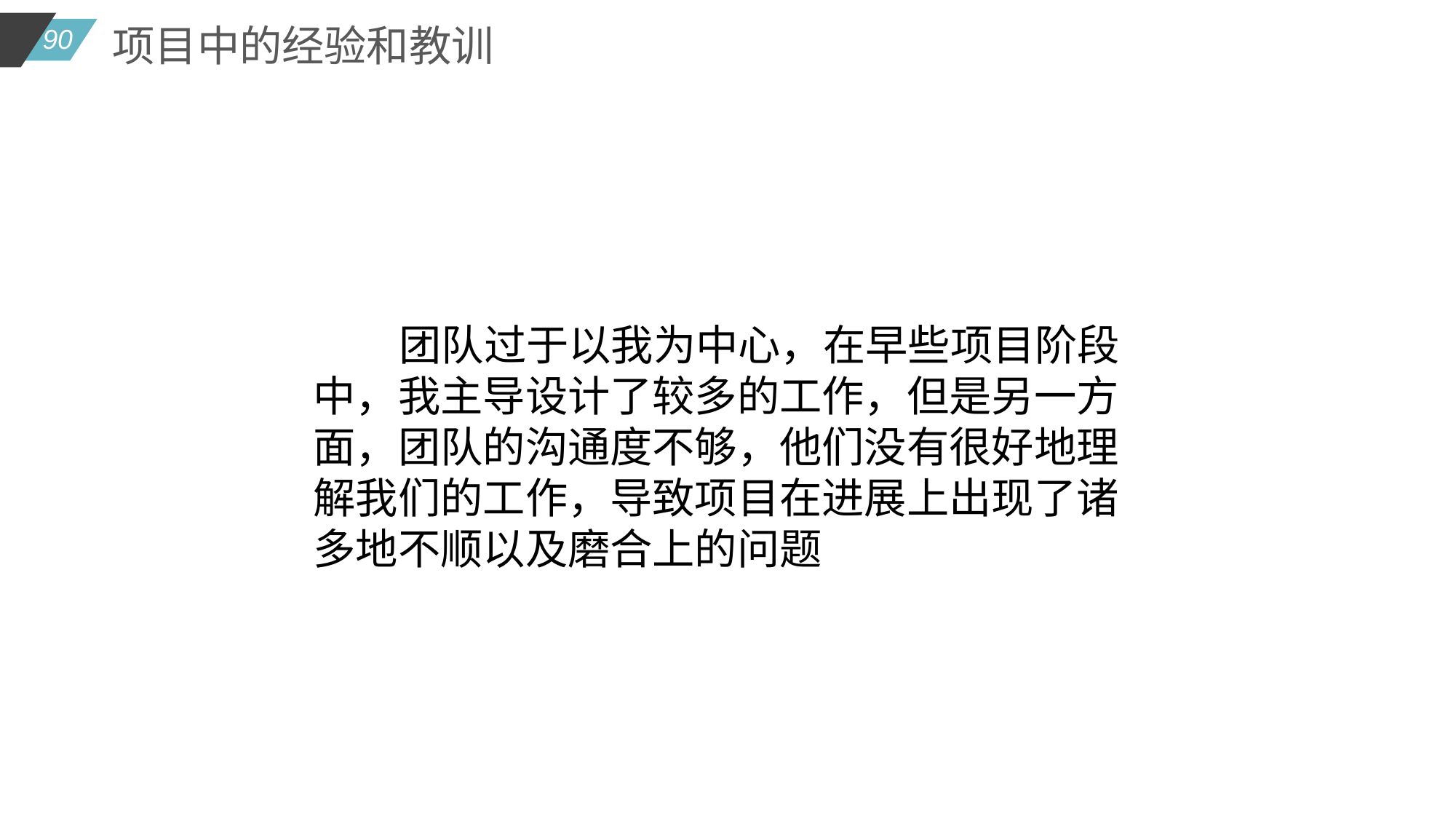

项目中的经验和教训
        团队过于以我为中心，在早些项目阶段中，我主导设计了较多的工作，但是另一方面，团队的沟通度不够，他们没有很好地理解我们的工作，导致项目在进展上出现了诸多地不顺以及磨合上的问题